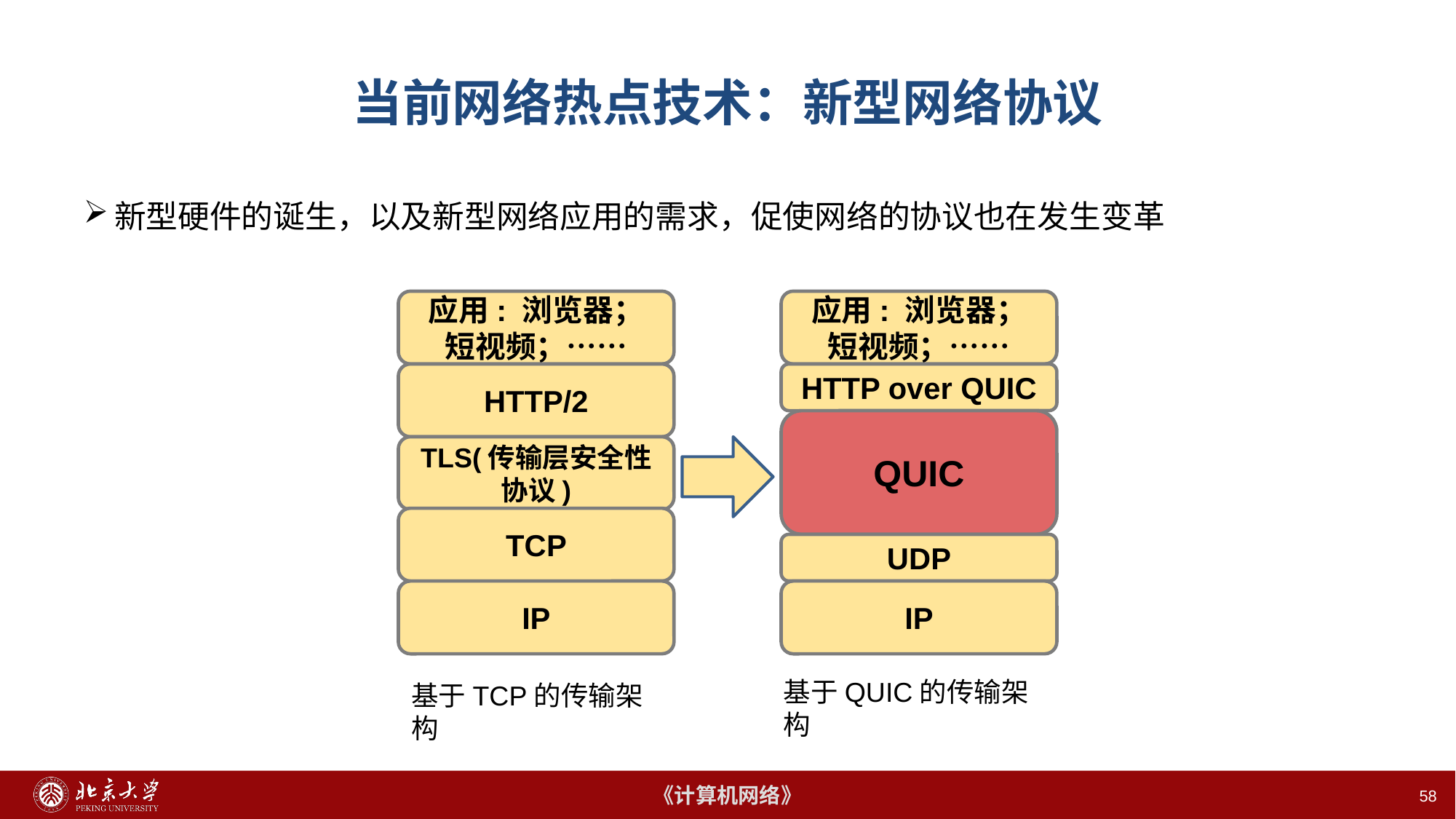

# 当前网络热点技术：新型网络协议
新型硬件的诞生，以及新型网络应用的需求，促使网络的协议也在发生变革
应用: 浏览器；
短视频；……
HTTP/2
TLS(传输层安全性协议)
TCP
IP
应用: 浏览器；
短视频；……
HTTP over QUIC
QUIC
UDP
IP

基于QUIC的传输架构
基于TCP的传输架构
58